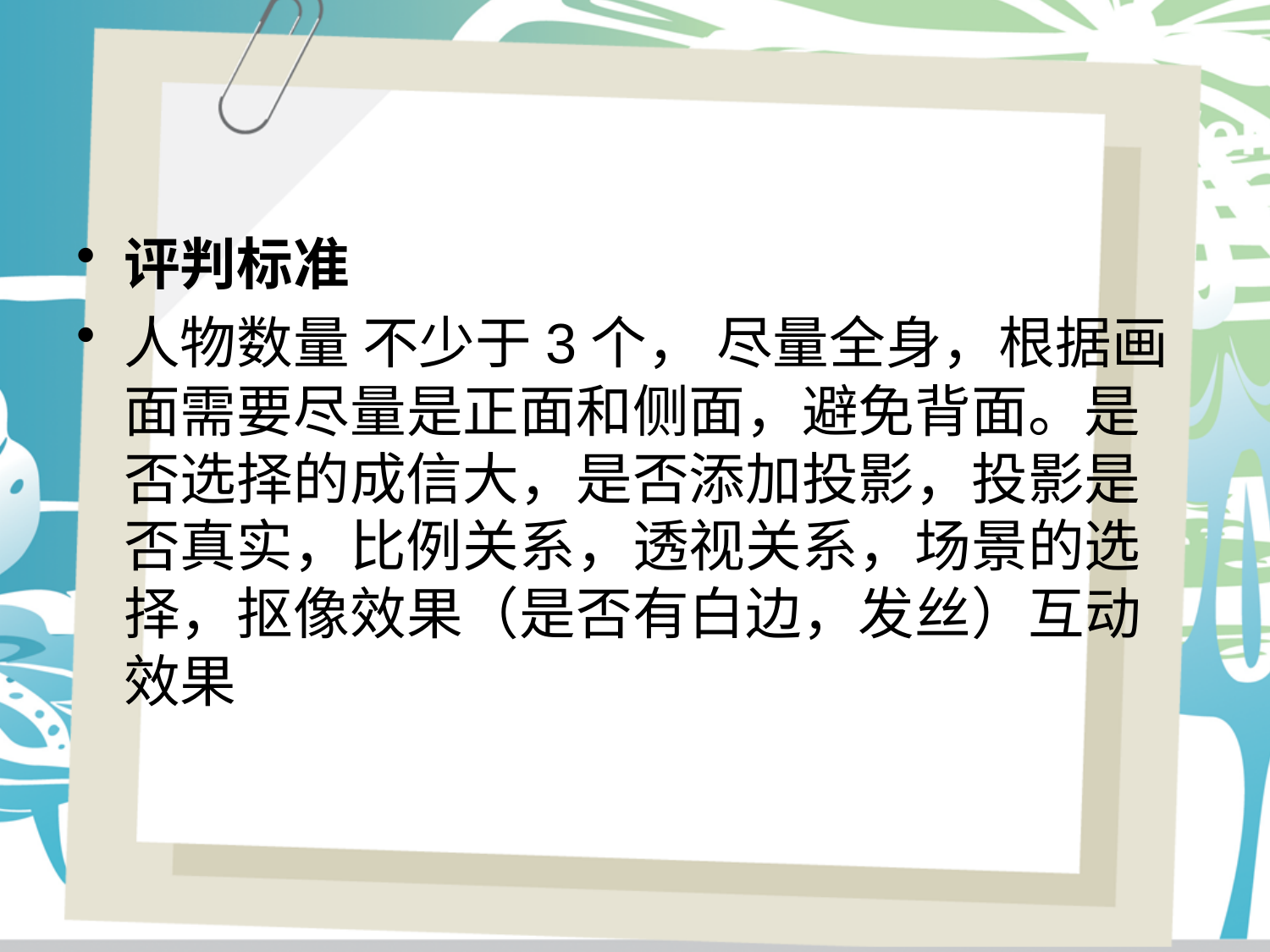

#
评判标准
人物数量 不少于3个， 尽量全身，根据画面需要尽量是正面和侧面，避免背面。是否选择的成信大，是否添加投影，投影是否真实，比例关系，透视关系，场景的选择，抠像效果（是否有白边，发丝）互动效果